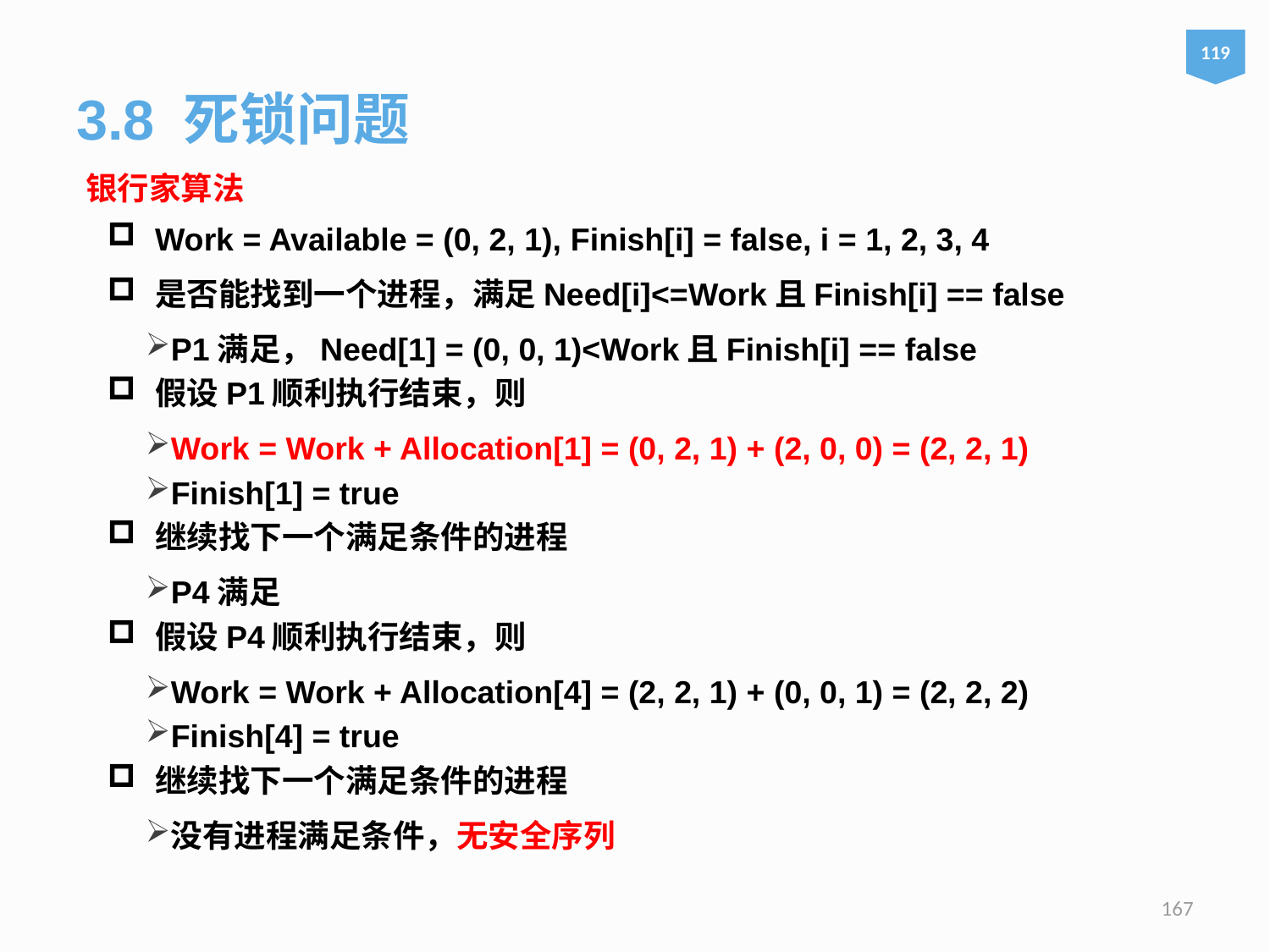

119
3.8 死锁问题
银行家算法

Work = Available = (0, 2, 1), Finish[i] = false, i = 1, 2, 3, 4
是否能找到一个进程，满足Need[i]<=Work且Finish[i] == false
P1满足，Need[1] = (0, 0, 1)<Work且Finish[i] == false
假设P1顺利执行结束，则
Work = Work + Allocation[1] = (0, 2, 1) + (2, 0, 0) = (2, 2, 1)
Finish[1] = true
继续找下一个满足条件的进程
P4满足
假设P4顺利执行结束，则
Work = Work + Allocation[4] = (2, 2, 1) + (0, 0, 1) = (2, 2, 2)
Finish[4] = true
继续找下一个满足条件的进程
没有进程满足条件，无安全序列

167